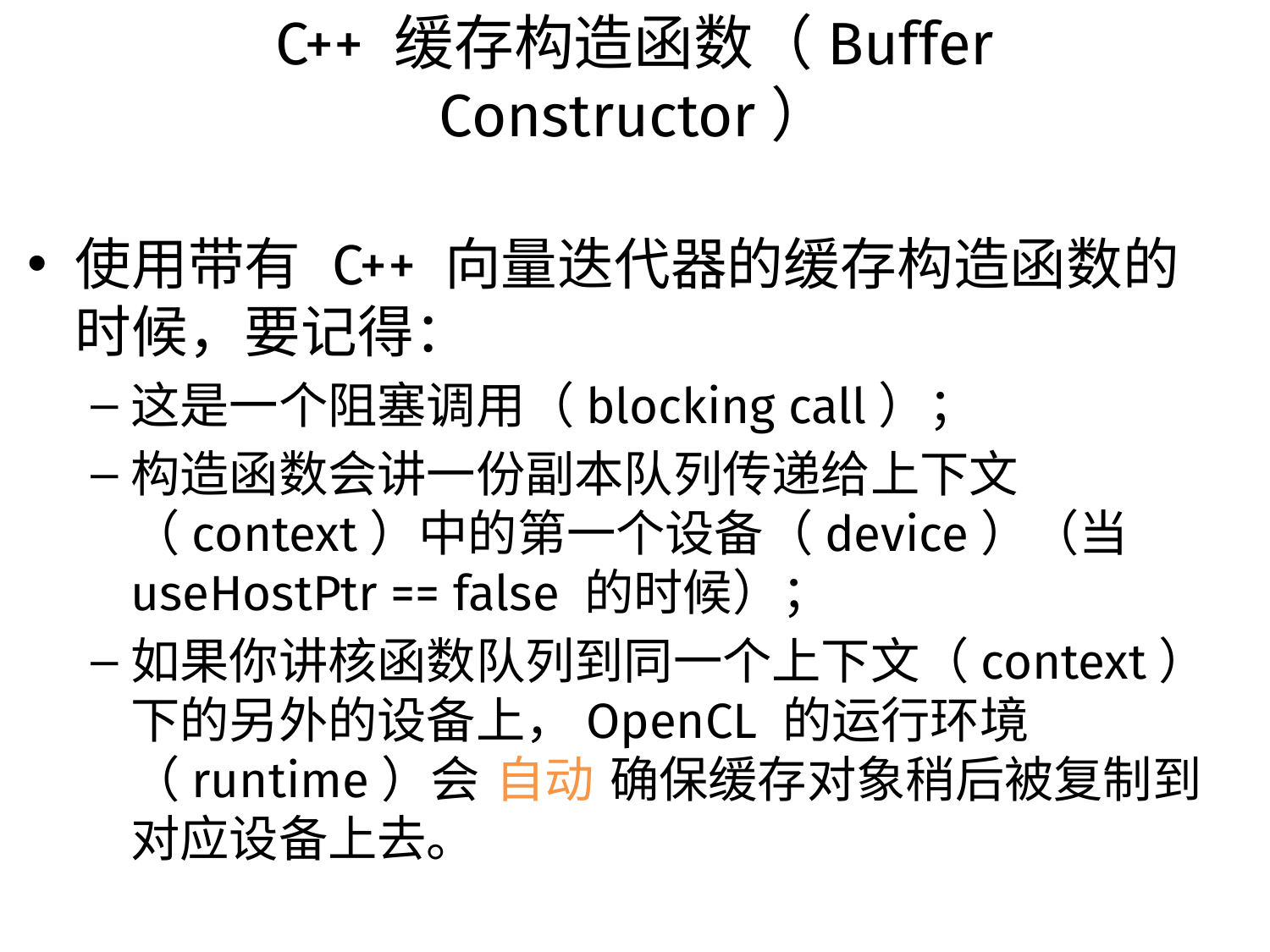

C++ 缓存构造函数（Buffer Constructor）
使用带有 C++ 向量迭代器的缓存构造函数的时候，要记得：
这是一个阻塞调用（blocking call）；
构造函数会讲一份副本队列传递给上下文（context）中的第一个设备（device）（当 useHostPtr == false 的时候）；
如果你讲核函数队列到同一个上下文（context）下的另外的设备上，OpenCL 的运行环境（runtime）会 自动 确保缓存对象稍后被复制到对应设备上去。